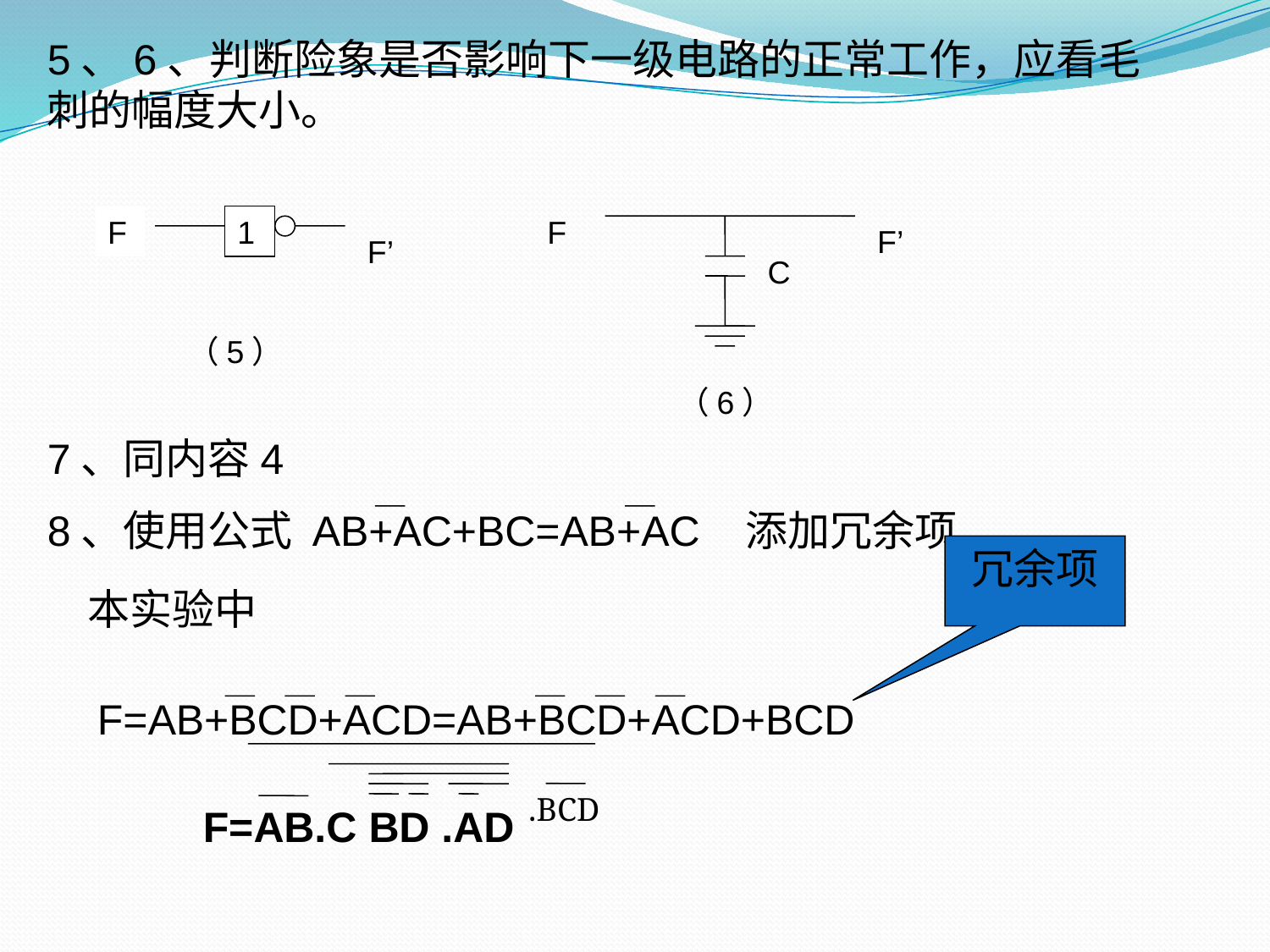

5、6、判断险象是否影响下一级电路的正常工作，应看毛刺的幅度大小。
F
1

F

F’
F’
C

（5）

（6）
7、同内容4
8、使用公式 AB+AC+BC=AB+AC   添加冗余项

冗余项
本实验中
F=AB+BCD+ACD=AB+BCD+ACD+BCD

 F=AB.C BD .AD

.BCD